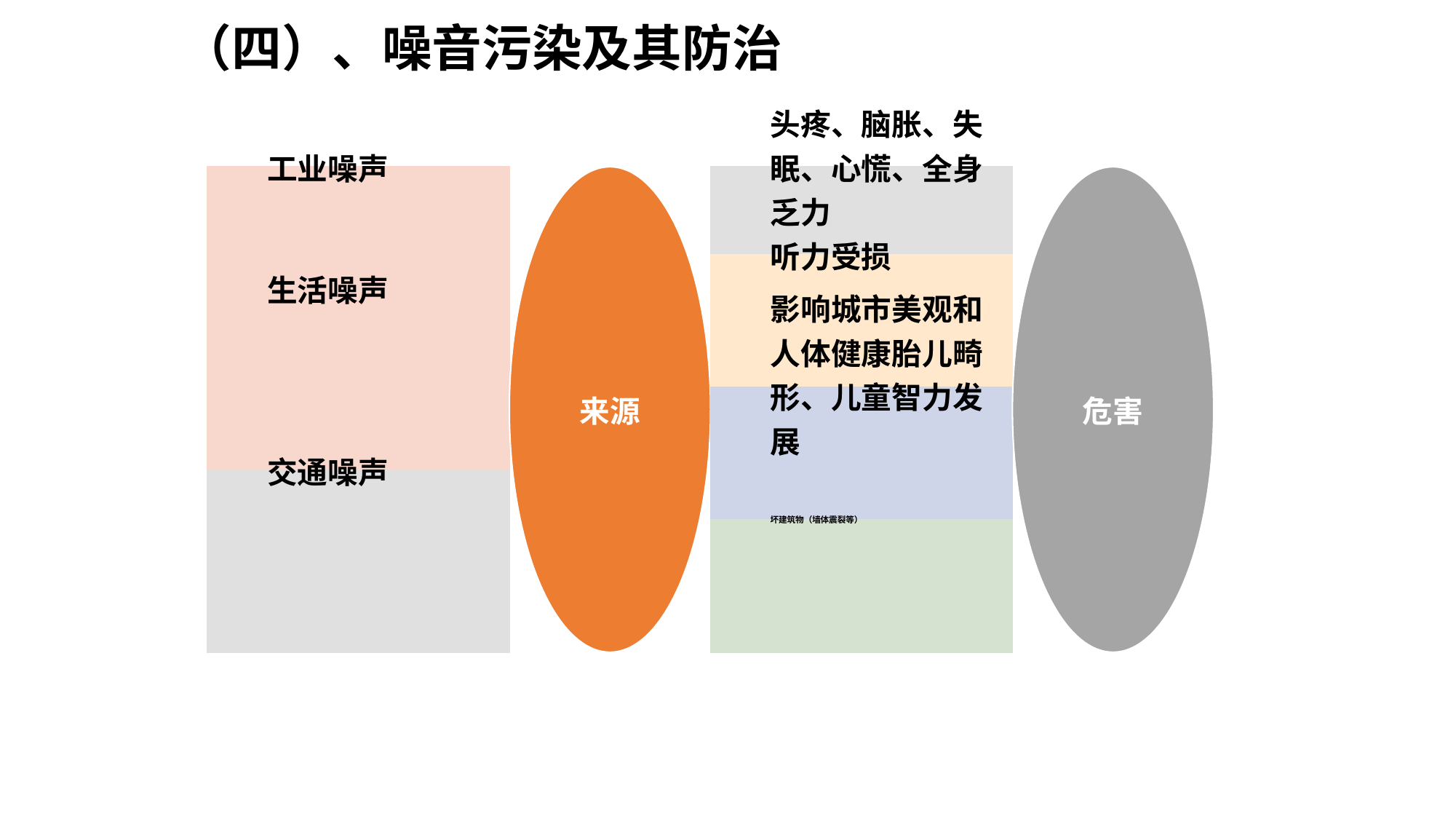

（四）、噪音污染及其防治
来源
工业噪声
生活噪声
危害
头疼、脑胀、失眠、心慌、全身乏力
听力受损
交通噪声
影响城市美观和人体健康胎儿畸形、儿童智力发展
坏建筑物（墙体震裂等）